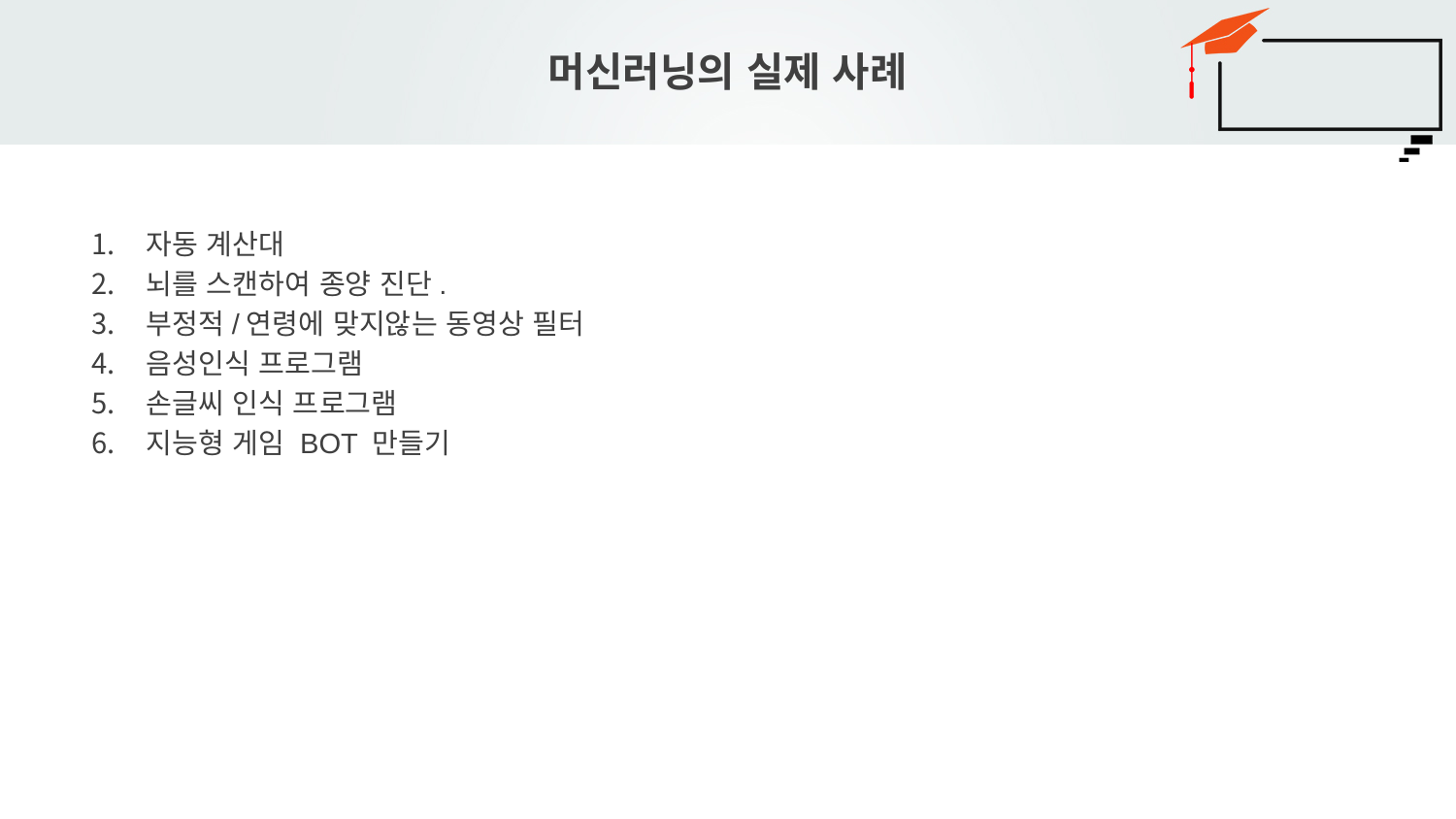

# 머신러닝의 실제 사례

자동 계산대
뇌를 스캔하여 종양 진단.
부정적/연령에 맞지않는 동영상 필터
음성인식 프로그램
손글씨 인식 프로그램
지능형 게임 BOT 만들기